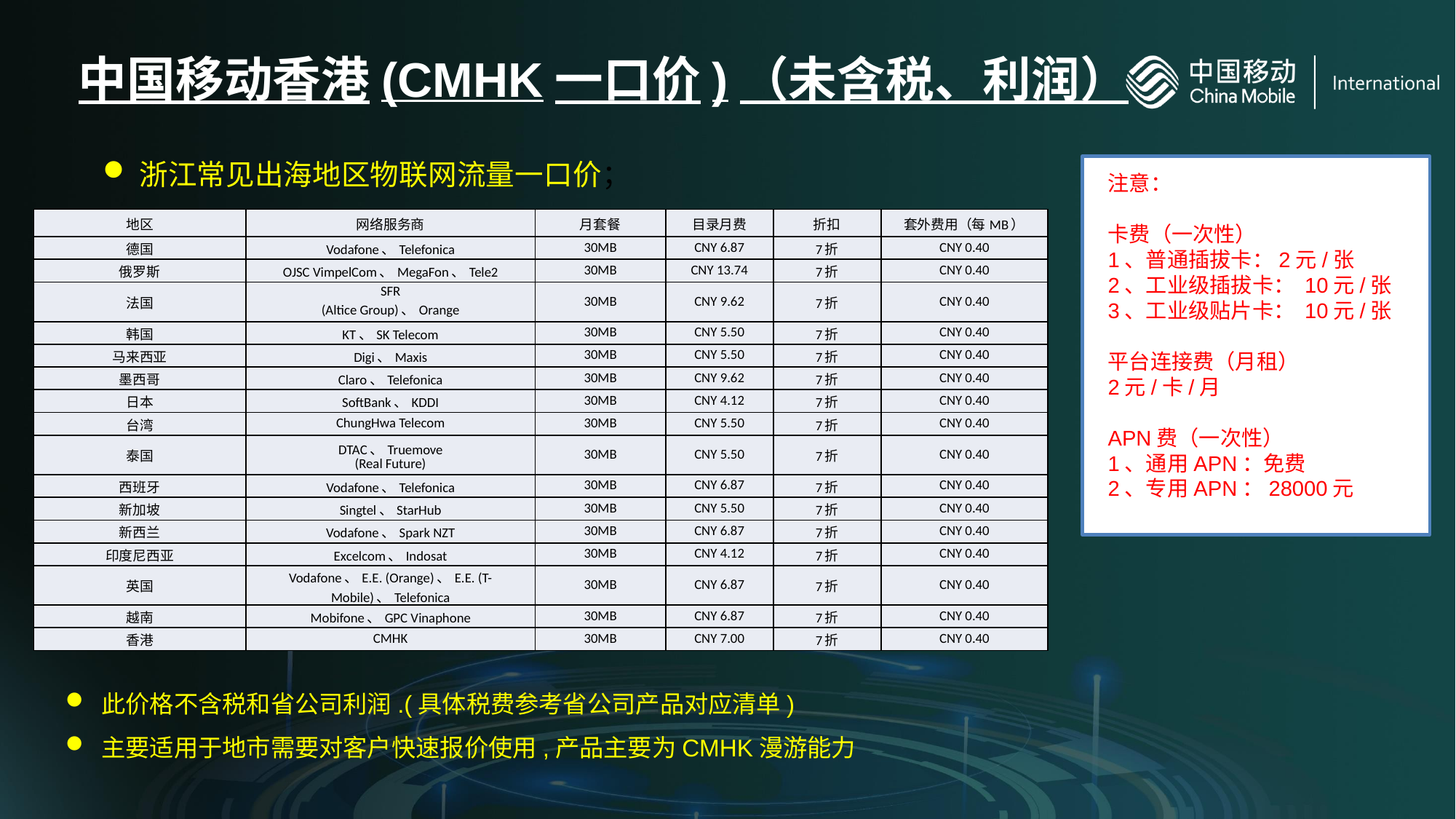

# 中国移动香港(CMHK一口价)（未含税、利润）
浙江常见出海地区物联网流量一口价；

注意：

卡费（一次性）
1、普通插拔卡：2元/张
2、工业级插拔卡： 10元/张
3、工业级贴片卡： 10元/张

平台连接费（月租）
2元/卡/月

APN费（一次性）
1、通用APN：免费
2、专用APN：28000元
| 地区 | 网络服务商 | 月套餐 | 目录月费 | 折扣 | 套外费用（每MB） |
| --- | --- | --- | --- | --- | --- |
| 德国 | Vodafone、Telefonica | 30MB | CNY 6.87 | 7折 | CNY 0.40 |
| 俄罗斯 | OJSC VimpelCom、MegaFon、Tele2 | 30MB | CNY 13.74 | 7折 | CNY 0.40 |
| 法国 | SFR (Altice Group)、Orange | 30MB | CNY 9.62 | 7折 | CNY 0.40 |
| 韩国 | KT、SK Telecom | 30MB | CNY 5.50 | 7折 | CNY 0.40 |
| 马来西亚 | Digi、Maxis | 30MB | CNY 5.50 | 7折 | CNY 0.40 |
| 墨西哥 | Claro、Telefonica | 30MB | CNY 9.62 | 7折 | CNY 0.40 |
| 日本 | SoftBank、KDDI | 30MB | CNY 4.12 | 7折 | CNY 0.40 |
| 台湾 | ChungHwa Telecom | 30MB | CNY 5.50 | 7折 | CNY 0.40 |
| 泰国 | DTAC、Truemove (Real Future) | 30MB | CNY 5.50 | 7折 | CNY 0.40 |
| 西班牙 | Vodafone、Telefonica | 30MB | CNY 6.87 | 7折 | CNY 0.40 |
| 新加坡 | Singtel、StarHub | 30MB | CNY 5.50 | 7折 | CNY 0.40 |
| 新西兰 | Vodafone、Spark NZT | 30MB | CNY 6.87 | 7折 | CNY 0.40 |
| 印度尼西亚 | Excelcom、Indosat | 30MB | CNY 4.12 | 7折 | CNY 0.40 |
| 英国 | Vodafone、E.E. (Orange)、E.E. (T-Mobile)、Telefonica | 30MB | CNY 6.87 | 7折 | CNY 0.40 |
| 越南 | Mobifone、GPC Vinaphone | 30MB | CNY 6.87 | 7折 | CNY 0.40 |
| 香港 | CMHK | 30MB | CNY 7.00 | 7折 | CNY 0.40 |
此价格不含税和省公司利润.(具体税费参考省公司产品对应清单)
主要适用于地市需要对客户快速报价使用,产品主要为CMHK漫游能力